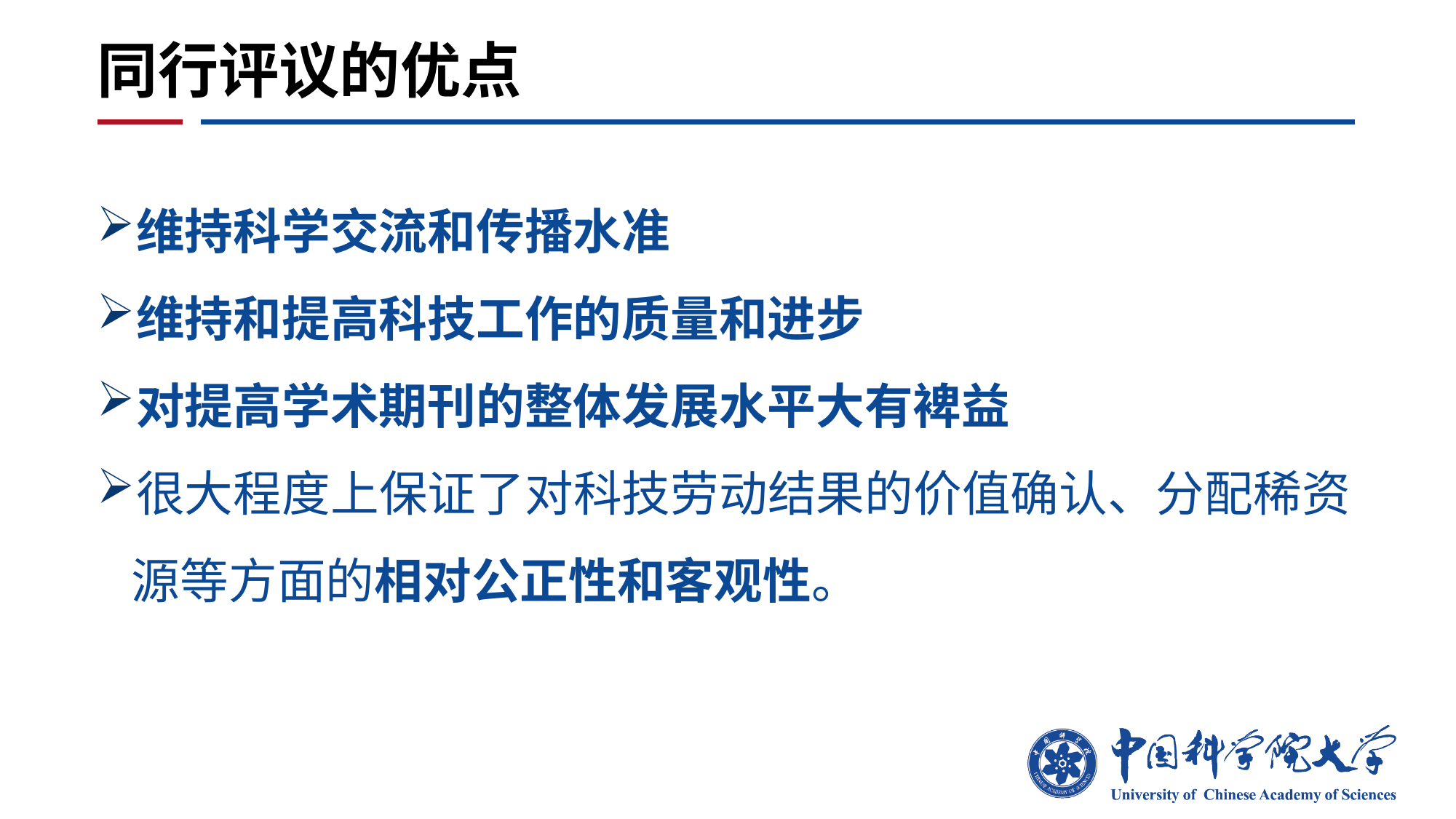

同行评议的优点

维持科学交流和传播水准
维持和提高科技工作的质量和进步
对提高学术期刊的整体发展水平大有裨益
很大程度上保证了对科技劳动结果的价值确认、分配稀资源等方面的相对公正性和客观性。